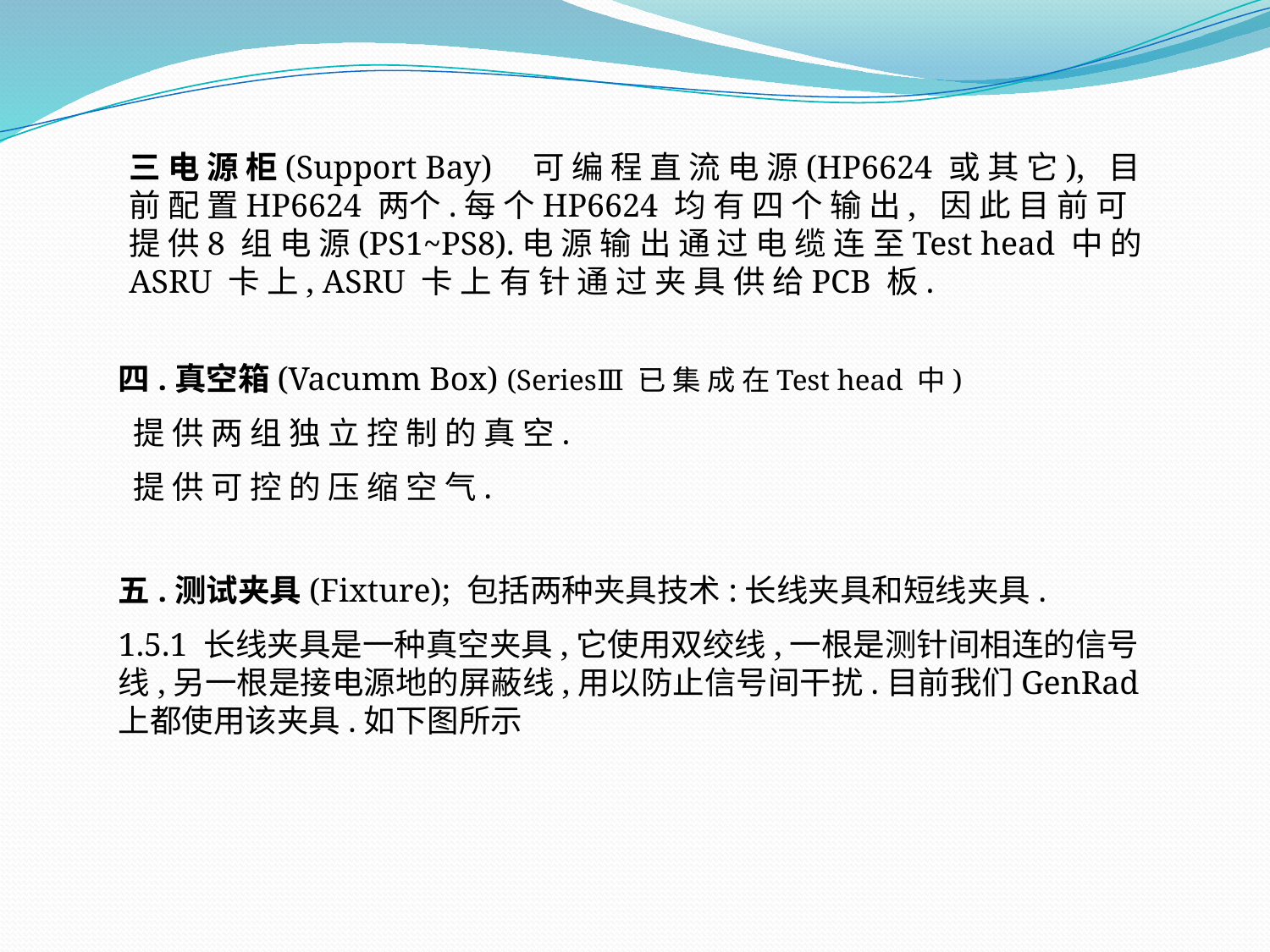

三 电 源 柜(Support Bay)    可 编 程 直 流 电 源(HP6624 或 其 它),  目 前 配 置HP6624 两个.每 个HP6624 均 有 四 个 输 出,  因 此 目 前 可 提 供8 组 电 源(PS1~PS8).电 源 输 出 通 过 电 缆 连 至Test head 中 的ASRU 卡 上, ASRU 卡 上 有 针 通 过 夹 具 供 给PCB 板.
四.真空箱(Vacumm Box) (SeriesⅢ 已 集 成 在Test head 中)
 提 供 两 组 独 立 控 制 的 真 空.
 提 供 可 控 的 压 缩 空 气.
五.测试夹具(Fixture); 包括两种夹具技术:长线夹具和短线夹具.
1.5.1 长线夹具是一种真空夹具,它使用双绞线,一根是测针间相连的信号线,另一根是接电源地的屏蔽线,用以防止信号间干扰.目前我们GenRad上都使用该夹具.如下图所示